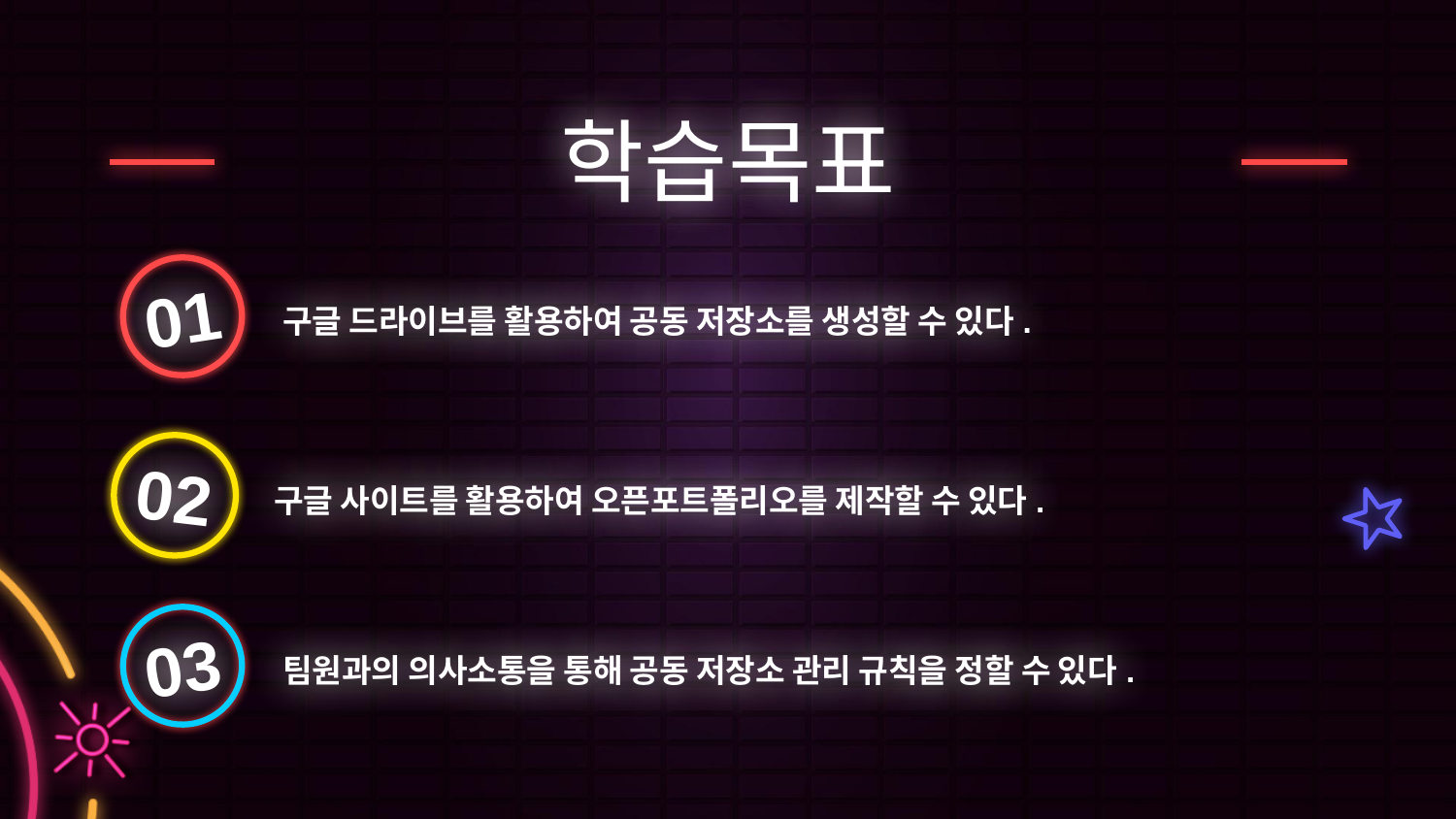

학습목표

01
구글 드라이브를 활용하여 공동 저장소를 생성할 수 있다.

02
구글 사이트를 활용하여 오픈포트폴리오를 제작할 수 있다.

03
팀원과의 의사소통을 통해 공동 저장소 관리 규칙을 정할 수 있다.